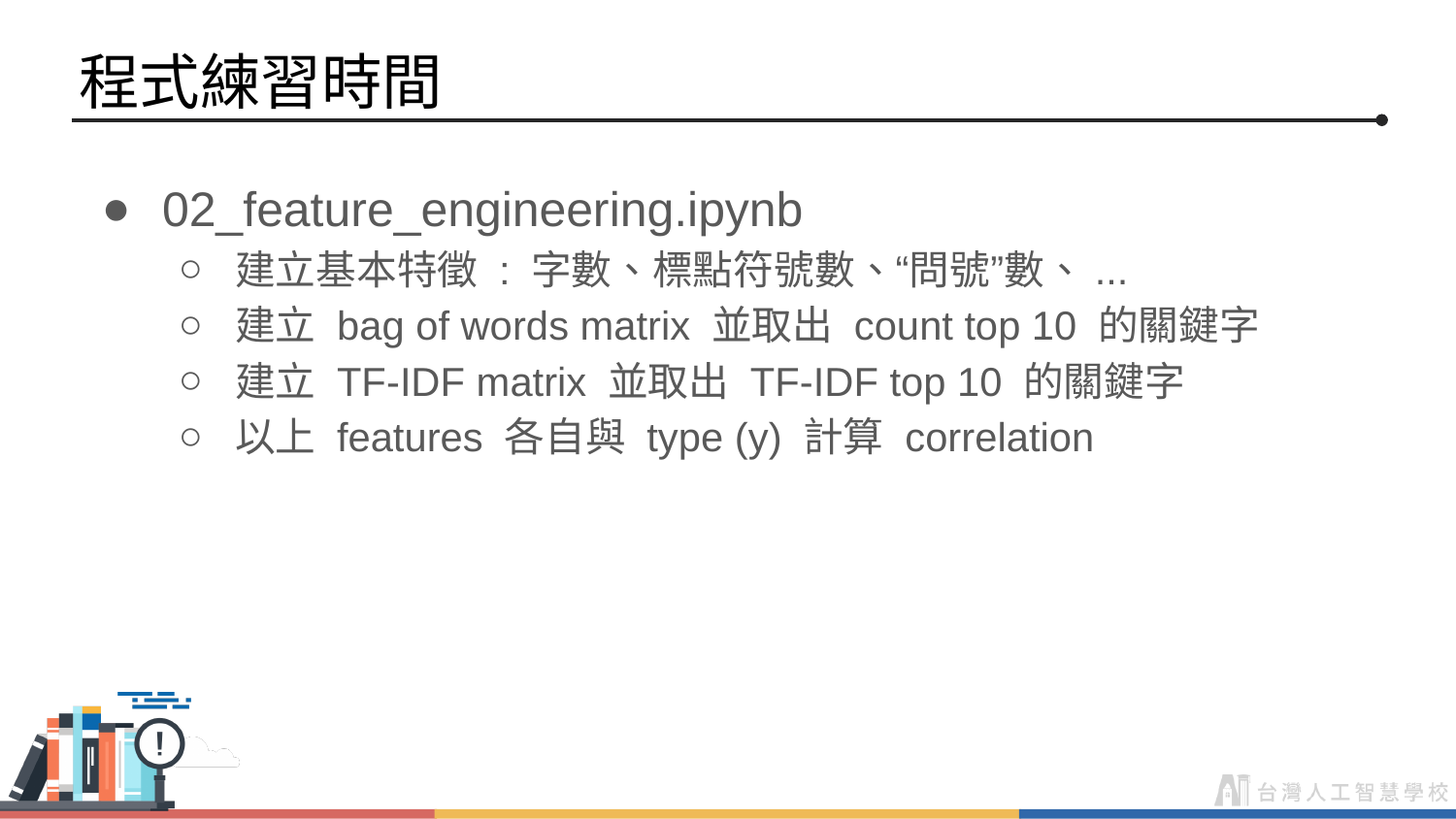

# 程式練習時間
02_feature_engineering.ipynb
建立基本特徵 : 字數、標點符號數、“問號”數、...
建立 bag of words matrix 並取出 count top 10 的關鍵字
建立 TF-IDF matrix 並取出 TF-IDF top 10 的關鍵字
以上 features 各自與 type (y) 計算 correlation